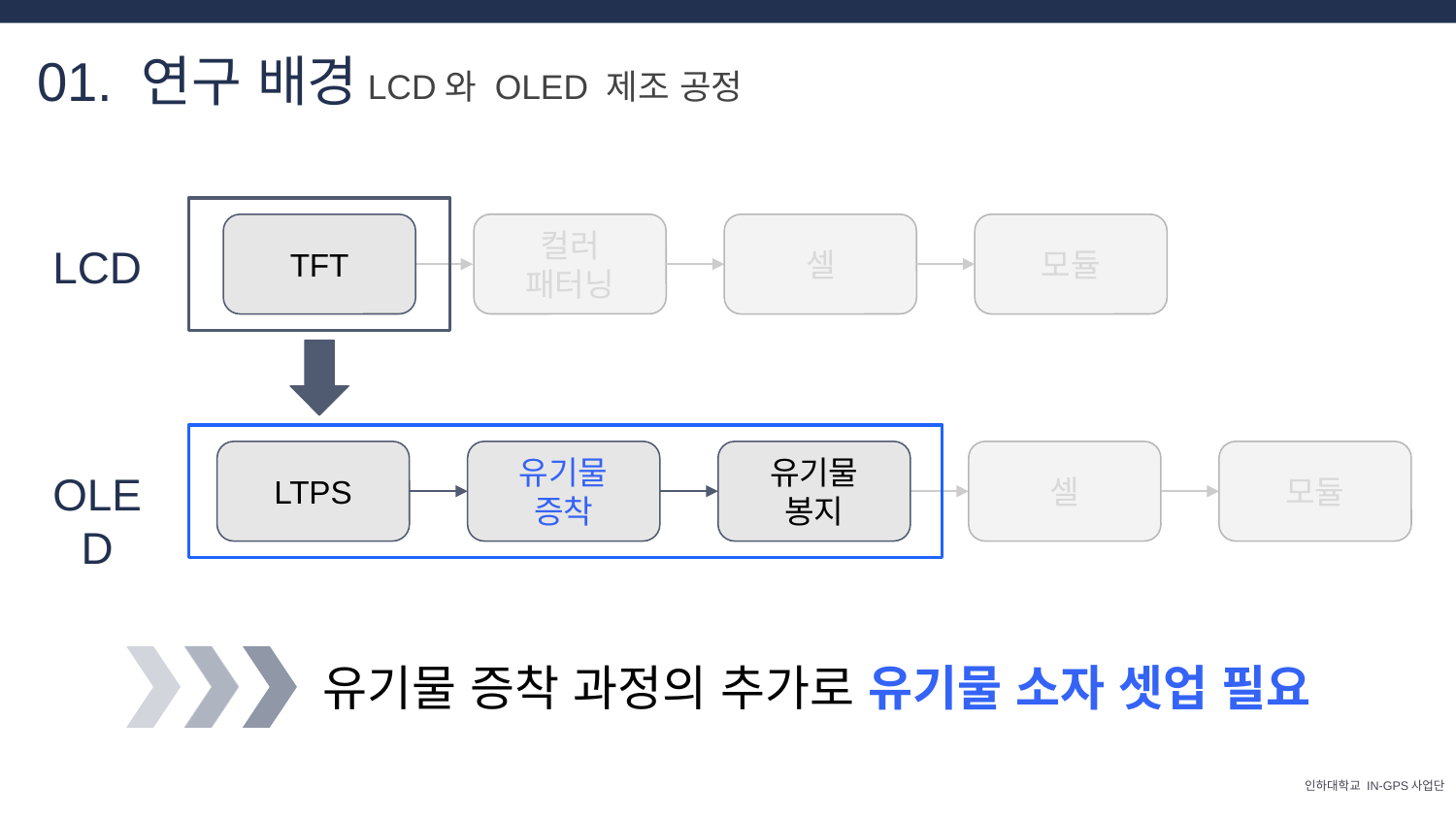

01. 연구 배경
LCD와 OLED 제조 공정

컬러 패터닝
모듈
TFT
셀
LCD

유기물 증착
유기물 봉지
셀
LTPS
모듈
OLED
유기물 증착 과정의 추가로 유기물 소자 셋업 필요